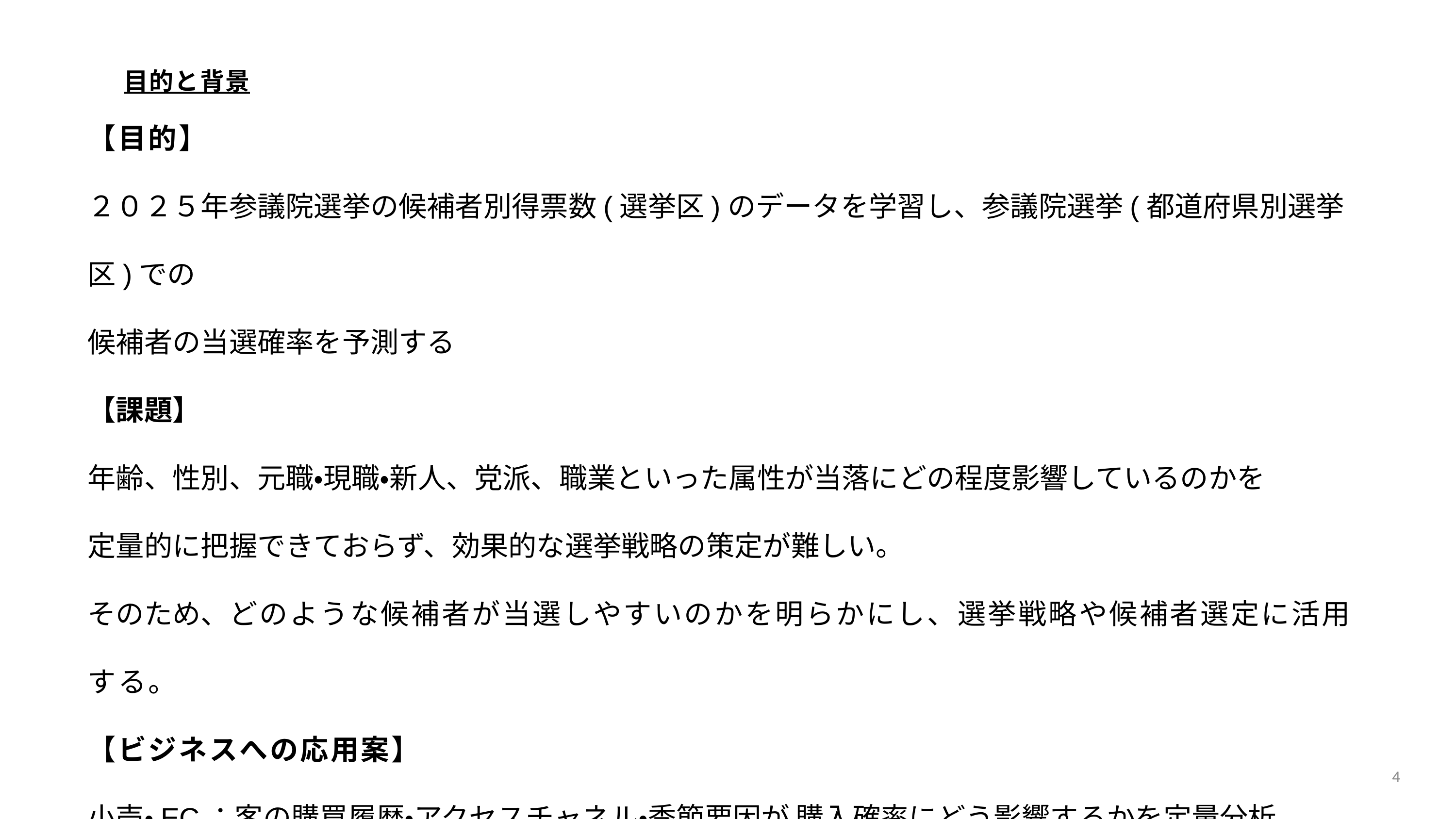

目的と背景
【目的】
２０２５年参議院選挙の候補者別得票数(選挙区)のデータを学習し、参議院選挙(都道府県別選挙区)での
候補者の当選確率を予測する
【課題】
年齢、性別、元職・現職・新人、党派、職業といった属性が当落にどの程度影響しているのかを
定量的に把握できておらず、効果的な選挙戦略の策定が難しい。
そのため、どのような候補者が当選しやすいのかを明らかにし、選挙戦略や候補者選定に活用する。
【ビジネスへの応用案】
小売・EC：客の購買履歴・アクセスチャネル・季節要因が 購入確率にどう影響するかを定量分析
→ 在庫管理の精度向上、プロモーション最適化
4